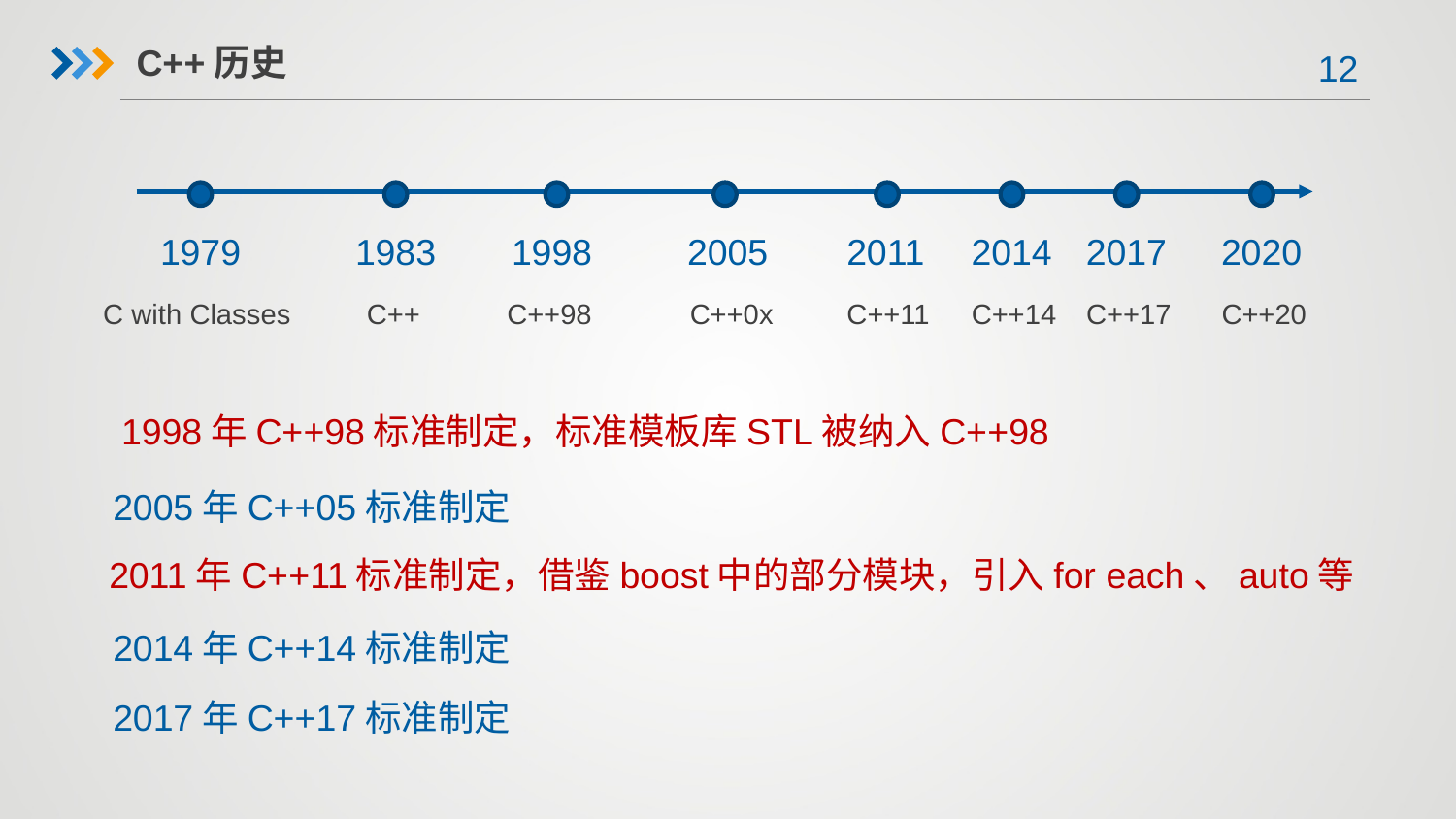

C++历史

1979
1983
1998
2005
2011
2014
2017
2020
C++
C++98
C++0x
C++11
C++14
C++17
C++20
C with Classes
1998年C++98标准制定，标准模板库STL被纳入C++98
2005年C++05标准制定
2011年C++11标准制定，借鉴boost中的部分模块，引入for each、auto等
2014年C++14标准制定
2017年C++17标准制定